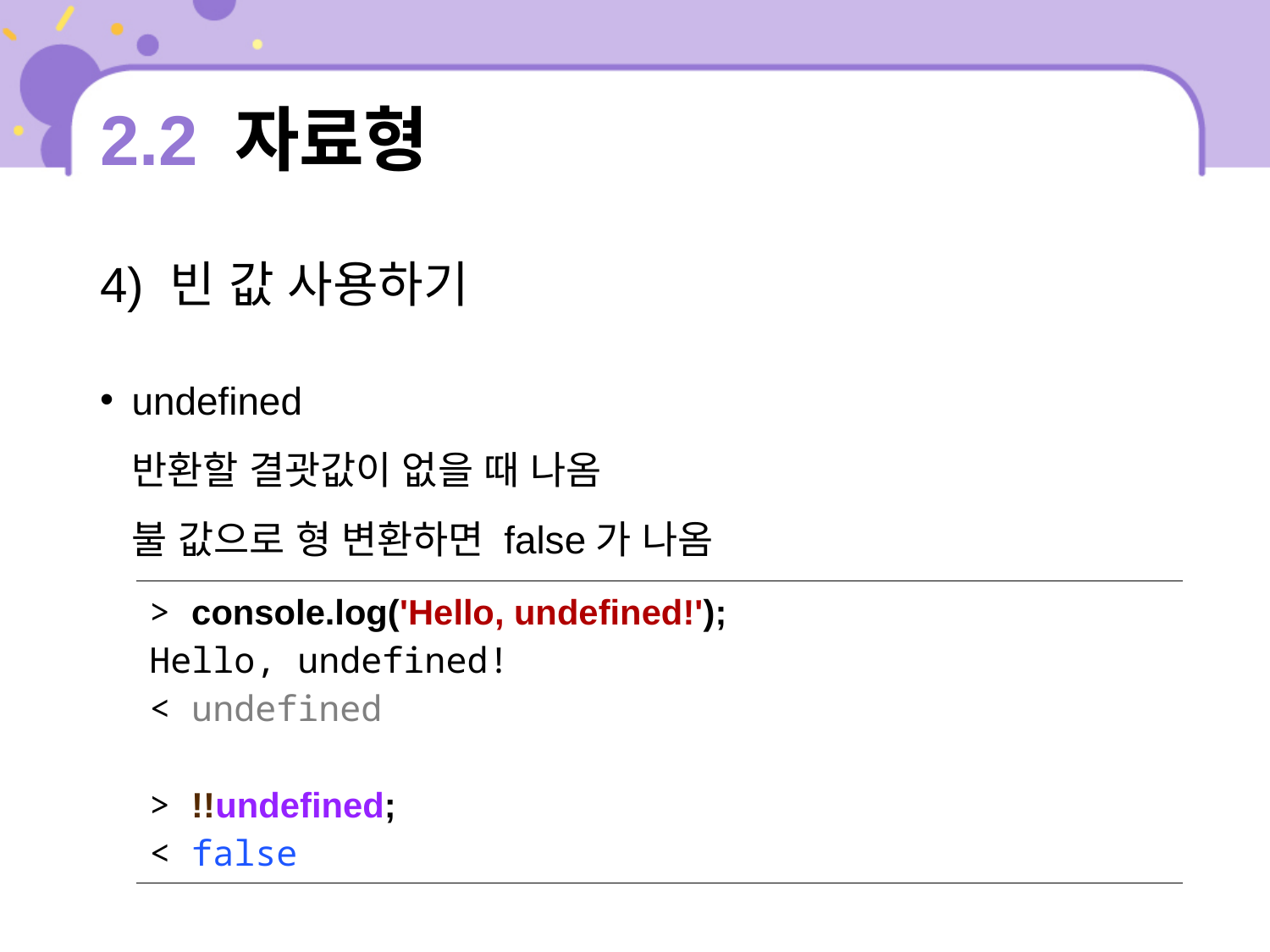

# 2.2 자료형
4) 빈 값 사용하기
undefined
반환할 결괏값이 없을 때 나옴
불 값으로 형 변환하면 false가 나옴

| > console.log('Hello, undefined!'); Hello, undefined! < undefined > !!undefined; < false |
| --- |